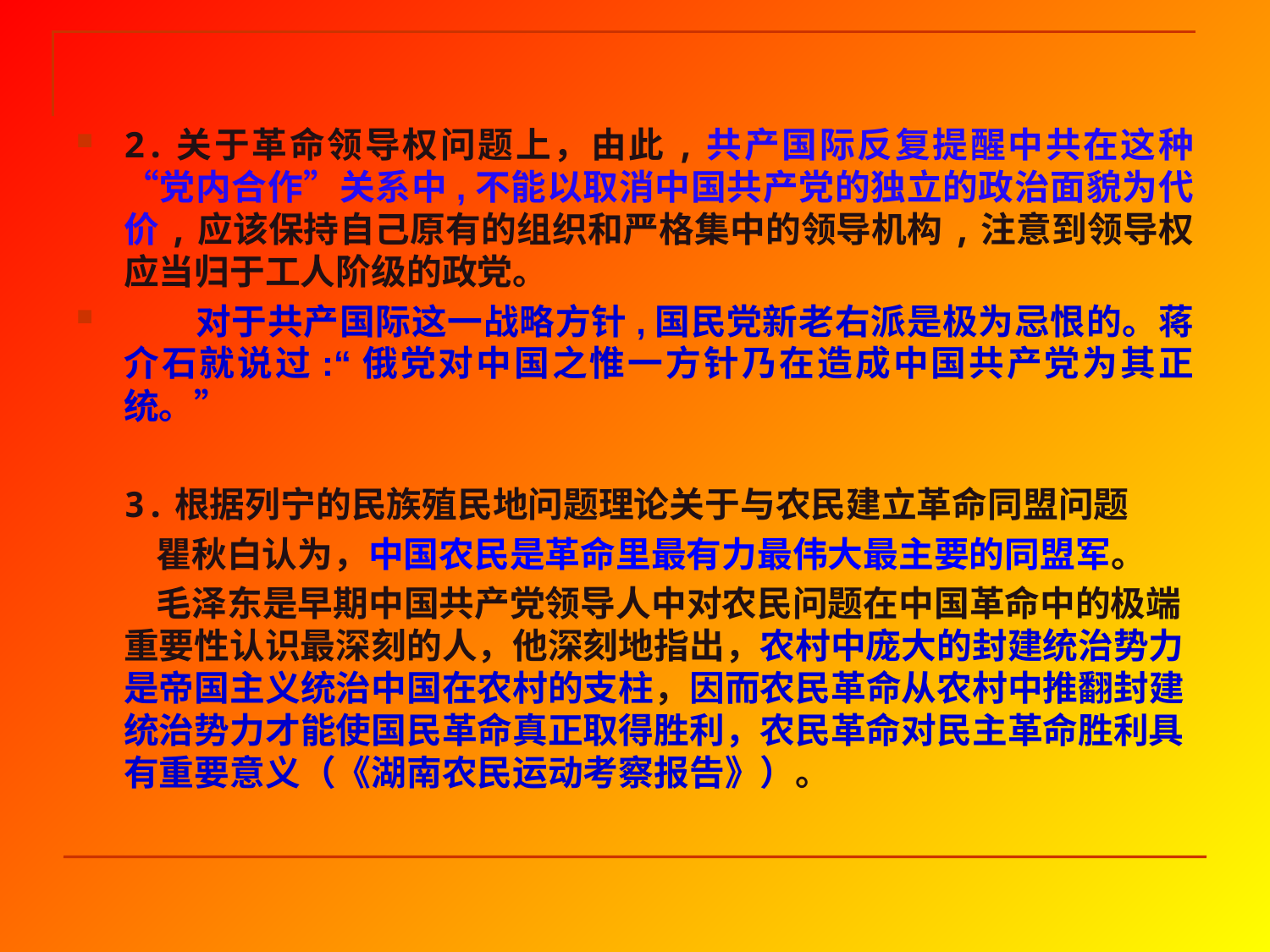

2.关于革命领导权问题上，由此,共产国际反复提醒中共在这种“党内合作”关系中,不能以取消中国共产党的独立的政治面貌为代价,应该保持自己原有的组织和严格集中的领导机构,注意到领导权应当归于工人阶级的政党。
　　对于共产国际这一战略方针,国民党新老右派是极为忌恨的。蒋介石就说过:“俄党对中国之惟一方针乃在造成中国共产党为其正统。”

3.根据列宁的民族殖民地问题理论关于与农民建立革命同盟问题
   瞿秋白认为，中国农民是革命里最有力最伟大最主要的同盟军。
   毛泽东是早期中国共产党领导人中对农民问题在中国革命中的极端重要性认识最深刻的人，他深刻地指出，农村中庞大的封建统治势力是帝国主义统治中国在农村的支柱，因而农民革命从农村中推翻封建统治势力才能使国民革命真正取得胜利，农民革命对民主革命胜利具有重要意义（《湖南农民运动考察报告》）。